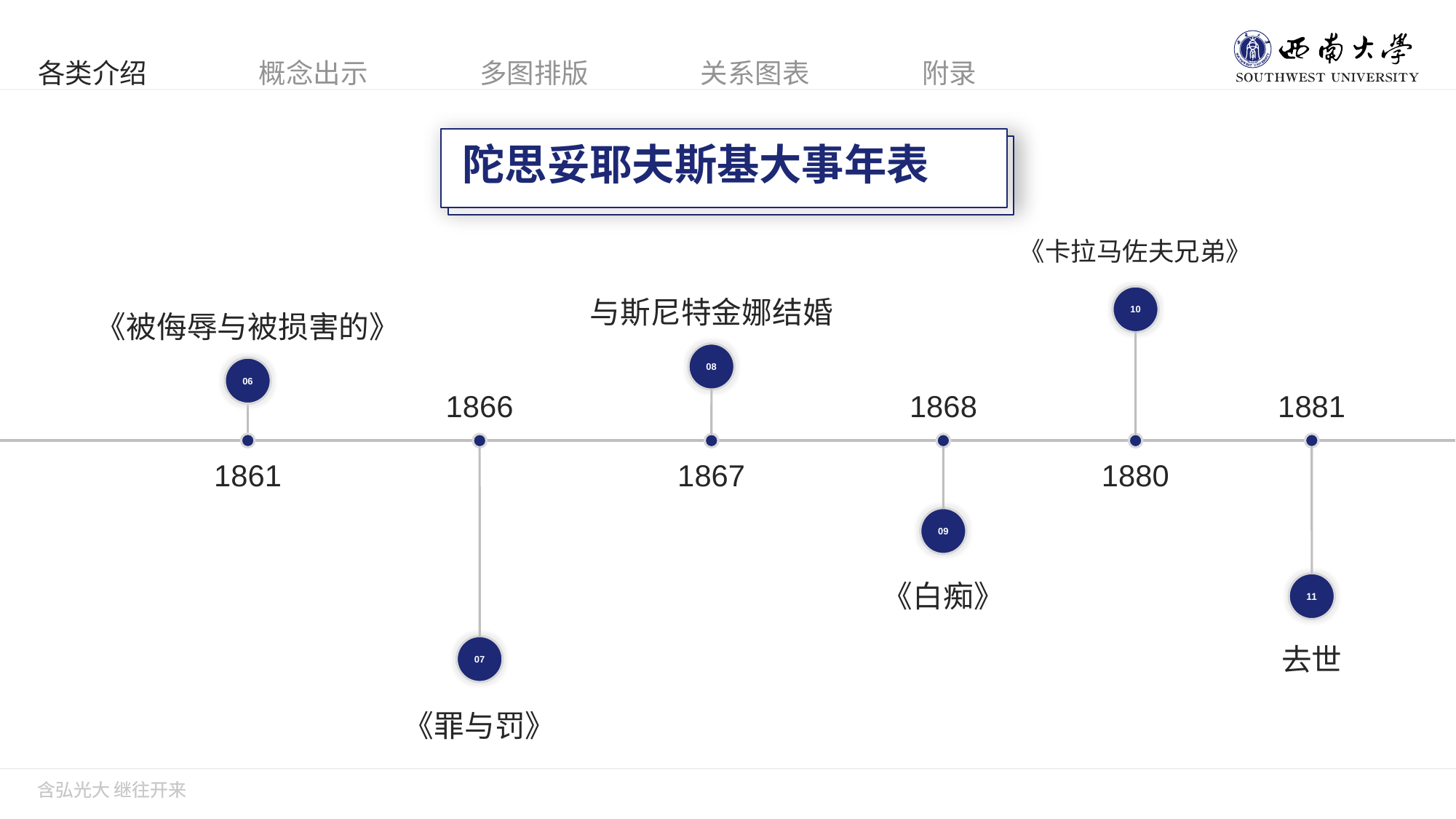

陀思妥耶夫斯基大事年表

《卡拉马佐夫兄弟》
与斯尼特金娜结婚
《被侮辱与被损害的》
10

08

06

1881
1866
1868

11

07

09
1861
1867
1880
《白痴》
去世
《罪与罚》